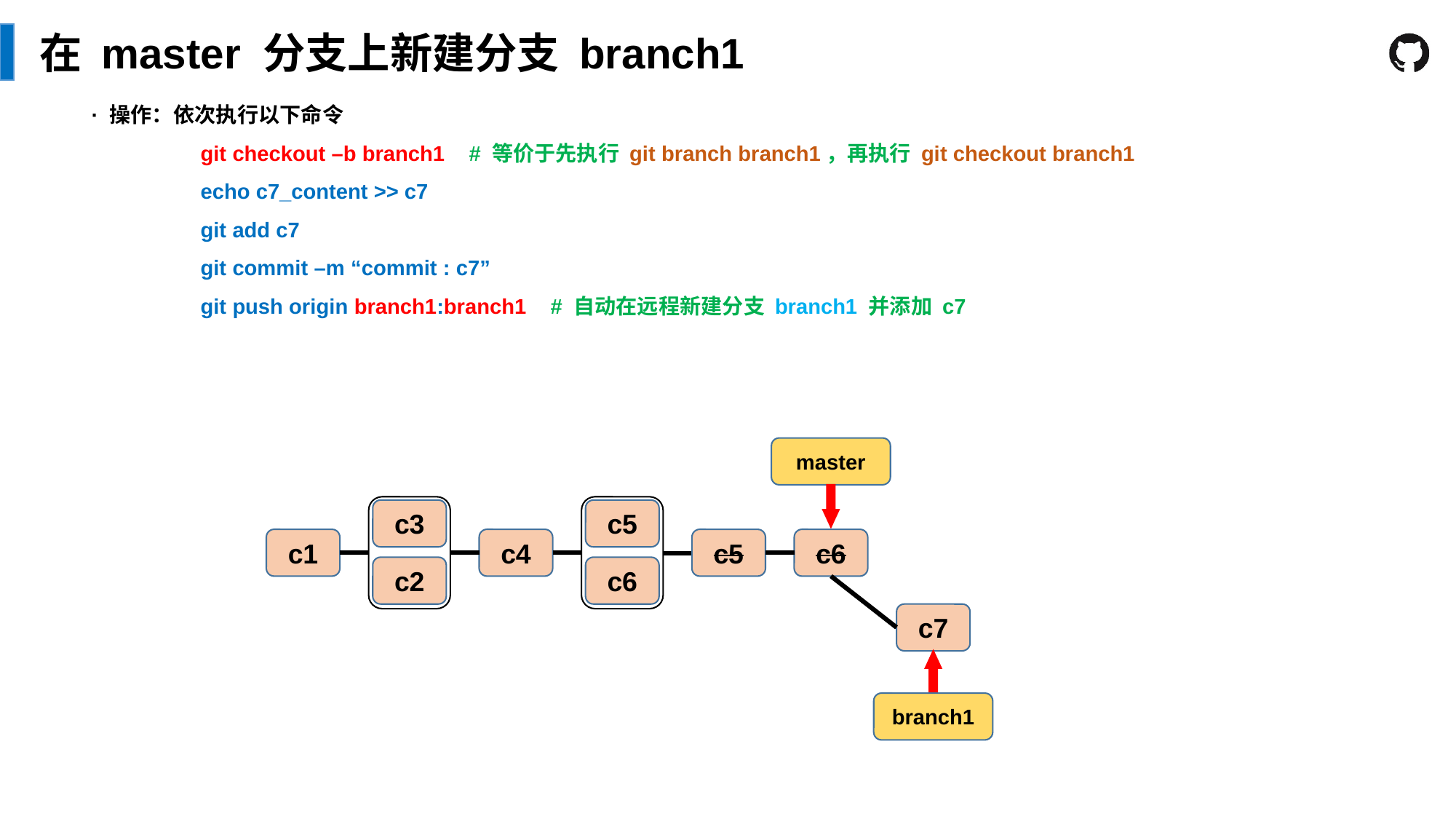

在 master 分支上新建分支 branch1
· 操作：依次执行以下命令
	git checkout –b branch1    # 等价于先执行 git branch branch1，再执行 git checkout branch1
	echo c7_content >> c7
	git add c7
	git commit –m “commit : c7”
	git push origin branch1:branch1    # 自动在远程新建分支 branch1 并添加 c7
master

c3
c2

c5
c6
c1
c4
c5
c6
c7

branch1